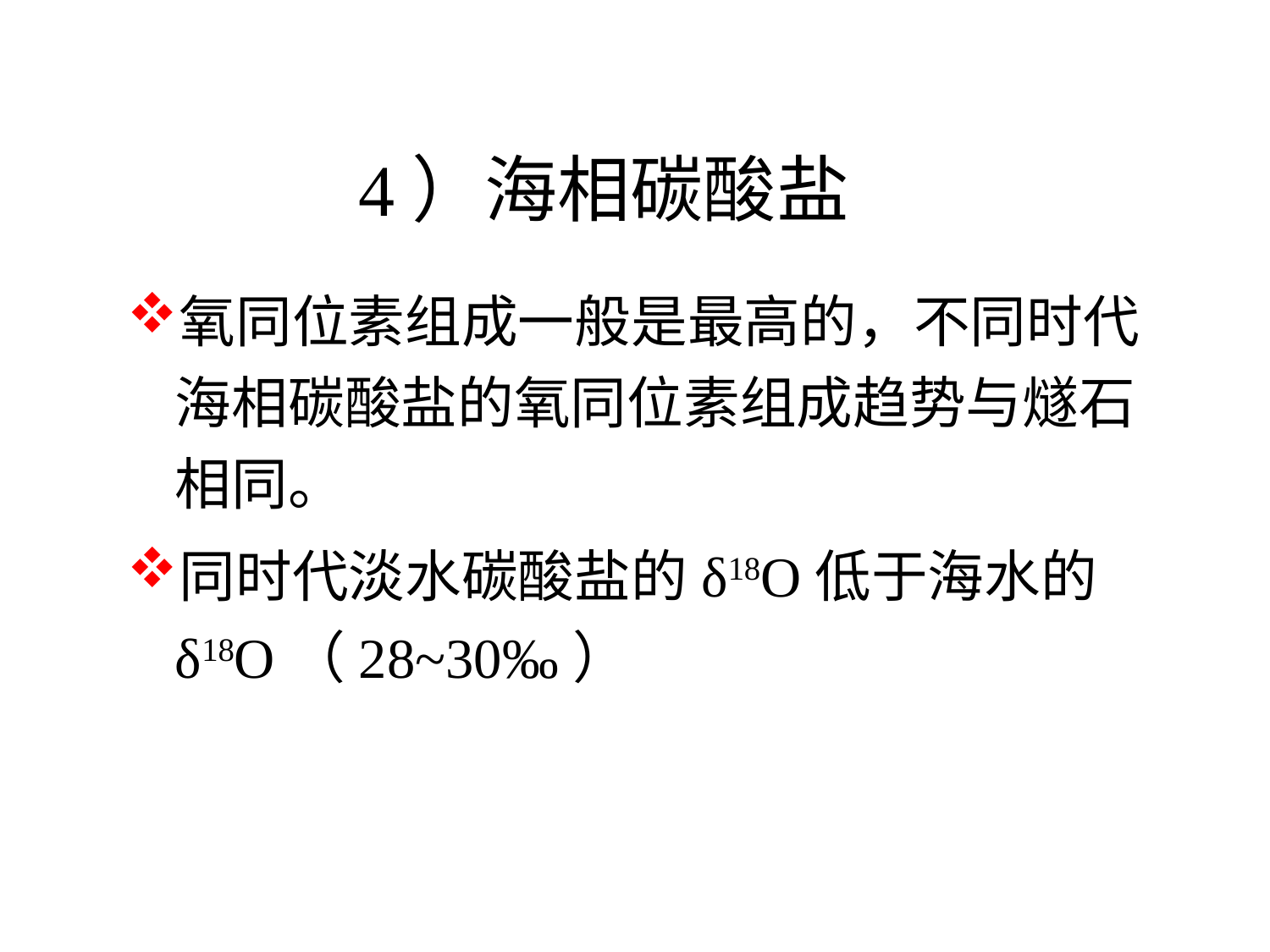

# 4）海相碳酸盐
氧同位素组成一般是最高的，不同时代海相碳酸盐的氧同位素组成趋势与燧石相同。
同时代淡水碳酸盐的δ18O低于海水的δ18O（28~30‰）